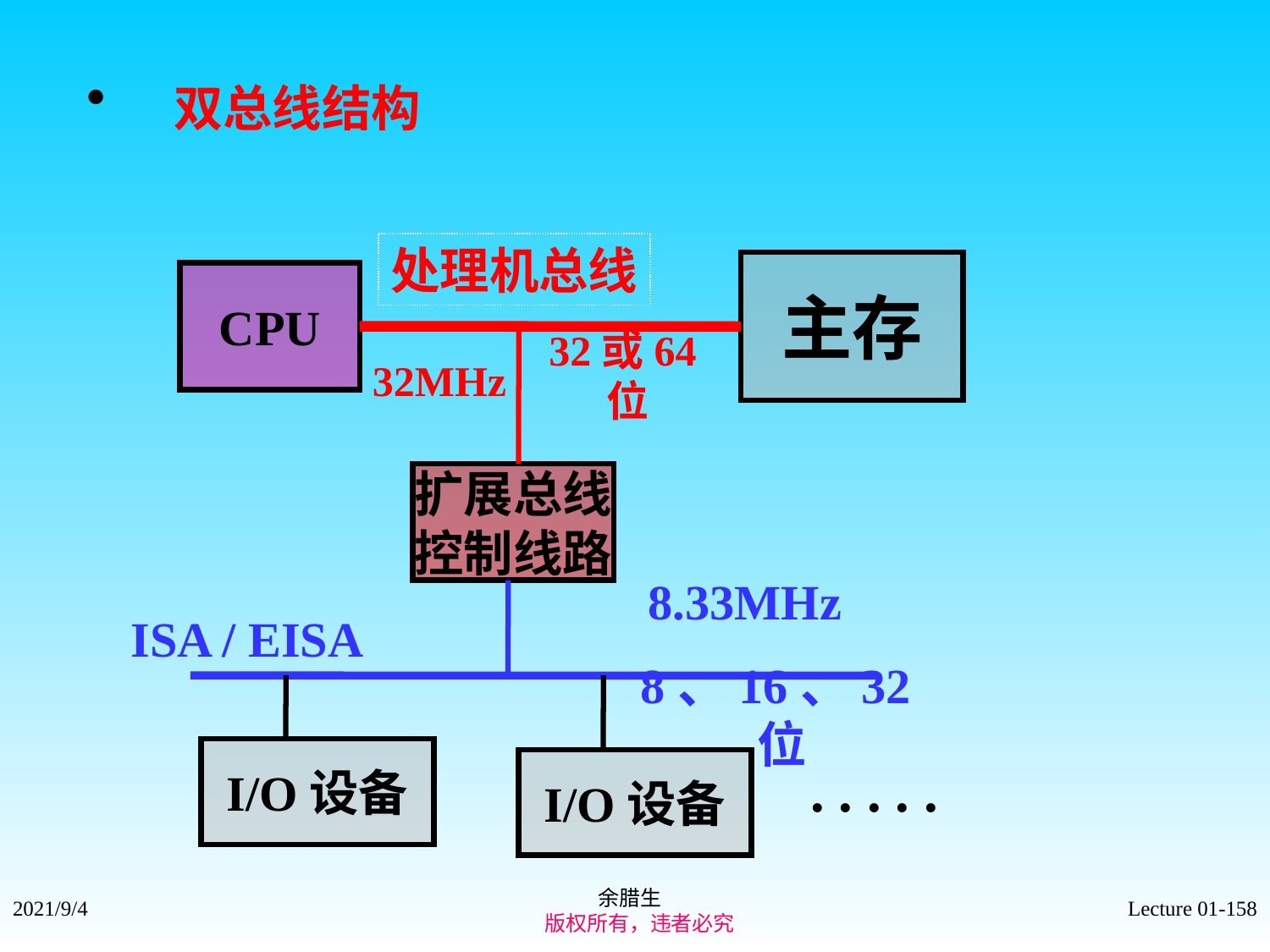

双总线结构
处理机总线
主存
CPU

32或64位
32MHz
扩展总线
控制线路

8.33MHz
8、16、32位
ISA / EISA

I/O设备
I/O设备
 . . . . .
余腊生
 版权所有，违者必究
2021/9/4
Lecture 01-158